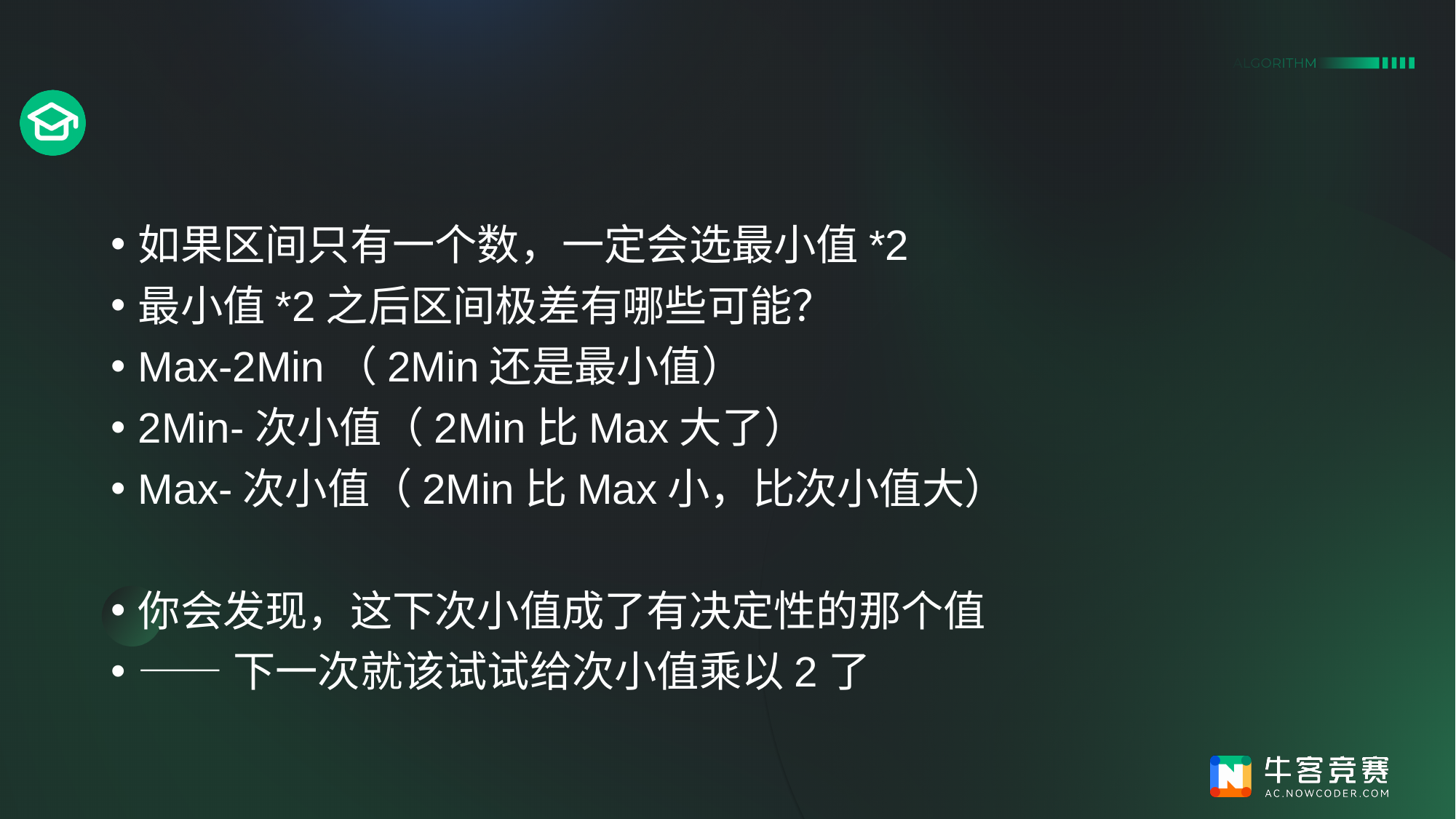

#
如果区间只有一个数，一定会选最小值*2
最小值*2之后区间极差有哪些可能？
Max-2Min（2Min还是最小值）
2Min-次小值（2Min比Max大了）
Max-次小值（2Min比Max小，比次小值大）

你会发现，这下次小值成了有决定性的那个值
——下一次就该试试给次小值乘以2了